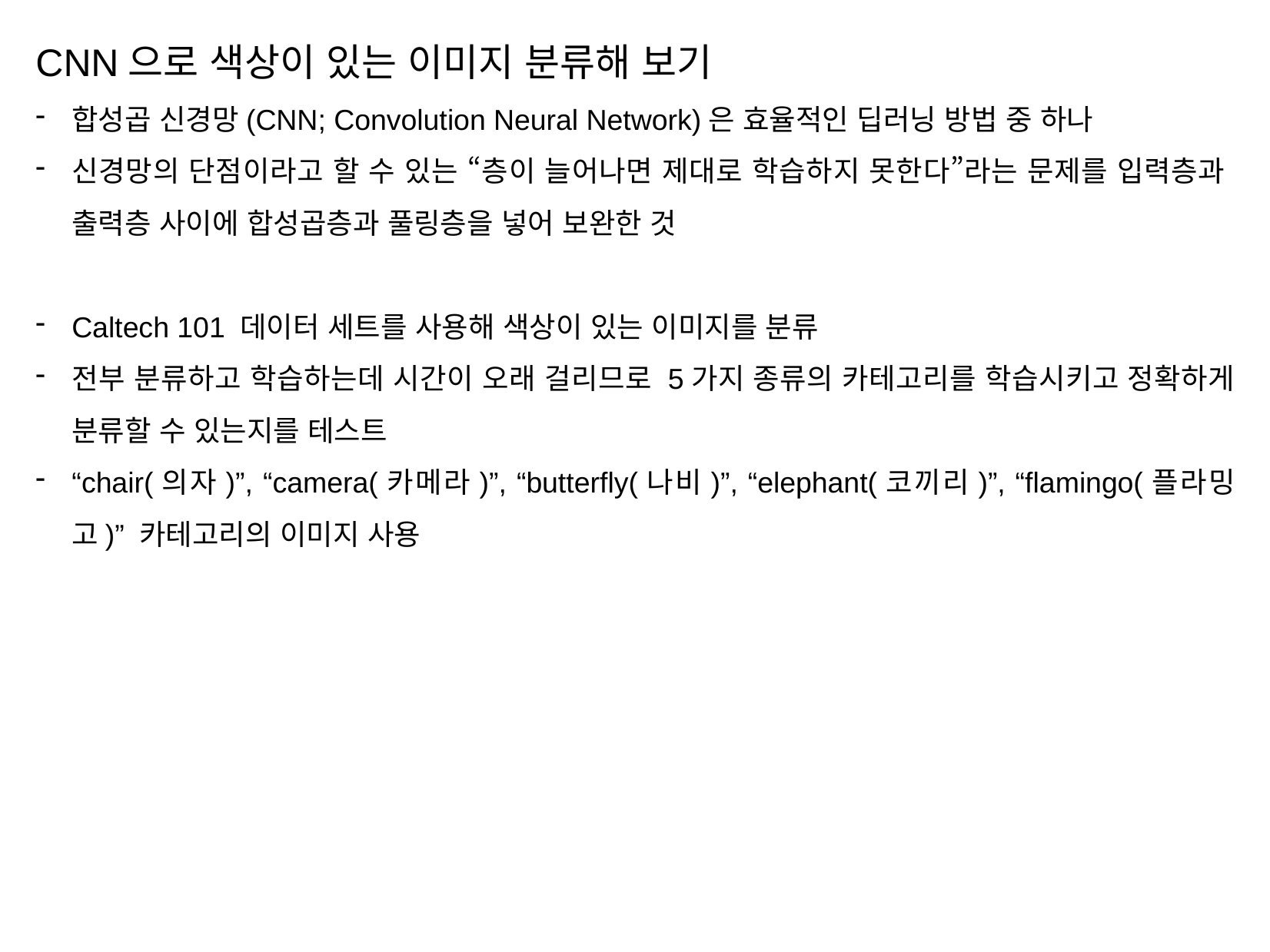

CNN으로 색상이 있는 이미지 분류해 보기
합성곱 신경망(CNN; Convolution Neural Network)은 효율적인 딥러닝 방법 중 하나
신경망의 단점이라고 할 수 있는 “층이 늘어나면 제대로 학습하지 못한다”라는 문제를 입력층과  출력층 사이에 합성곱층과 풀링층을 넣어 보완한 것

Caltech 101 데이터 세트를 사용해 색상이 있는 이미지를 분류
전부 분류하고 학습하는데 시간이 오래 걸리므로 5가지 종류의 카테고리를 학습시키고 정확하게 분류할 수 있는지를 테스트
“chair(의자)”, “camera(카메라)”, “butterfly(나비)”, “elephant(코끼리)”, “flamingo(플라밍고)” 카테고리의 이미지 사용